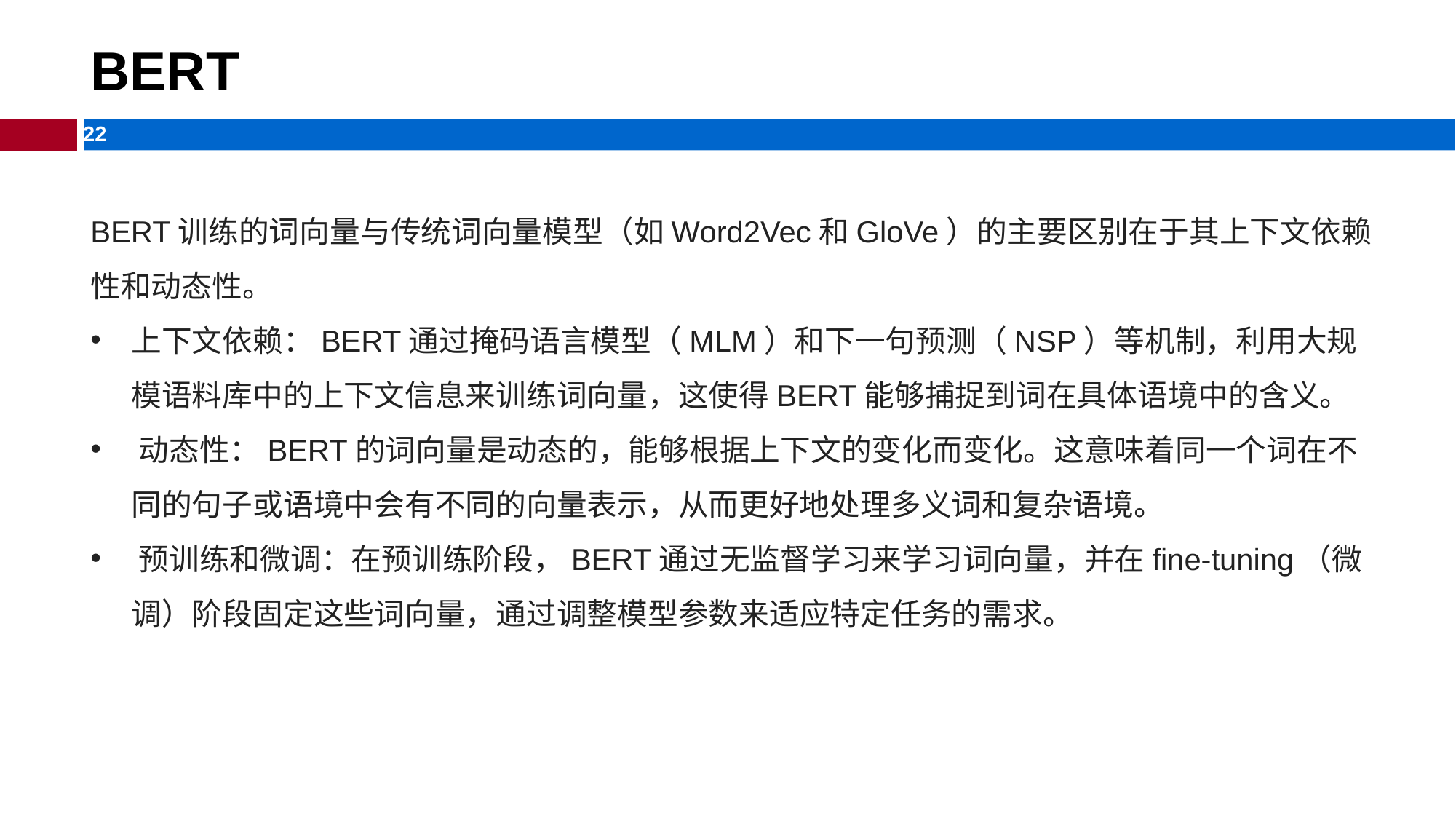

# BERT
‌BERT训练的词向量与传统词向量模型（如Word2Vec和GloVe）的主要区别在于其上下文依赖性和动态性‌。
上下文依赖‌：BERT通过掩码语言模型（MLM）和下一句预测（NSP）等机制，利用大规模语料库中的上下文信息来训练词向量，这使得BERT能够捕捉到词在具体语境中的含义‌。
‌动态性‌：BERT的词向量是动态的，能够根据上下文的变化而变化。这意味着同一个词在不同的句子或语境中会有不同的向量表示，从而更好地处理多义词和复杂语境‌。
‌‌预训练和微调‌：在预训练阶段，BERT通过无监督学习来学习词向量，并在fine-tuning（微调）阶段固定这些词向量，通过调整模型参数来适应特定任务的需求‌。